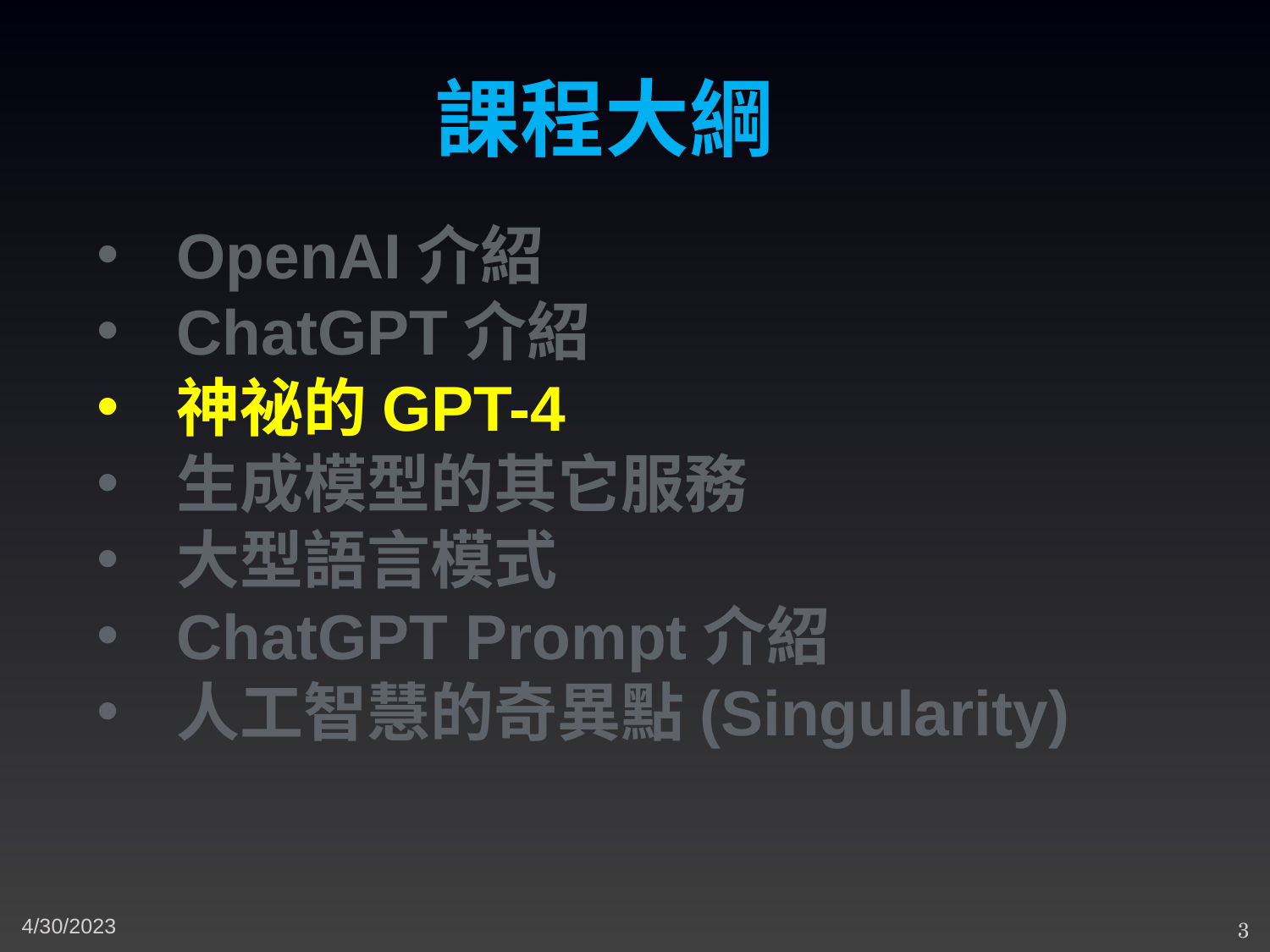

課程大綱
OpenAI介紹
ChatGPT介紹
神祕的GPT-4
生成模型的其它服務
大型語言模式
ChatGPT Prompt介紹
人工智慧的奇異點(Singularity)
4/30/2023
3